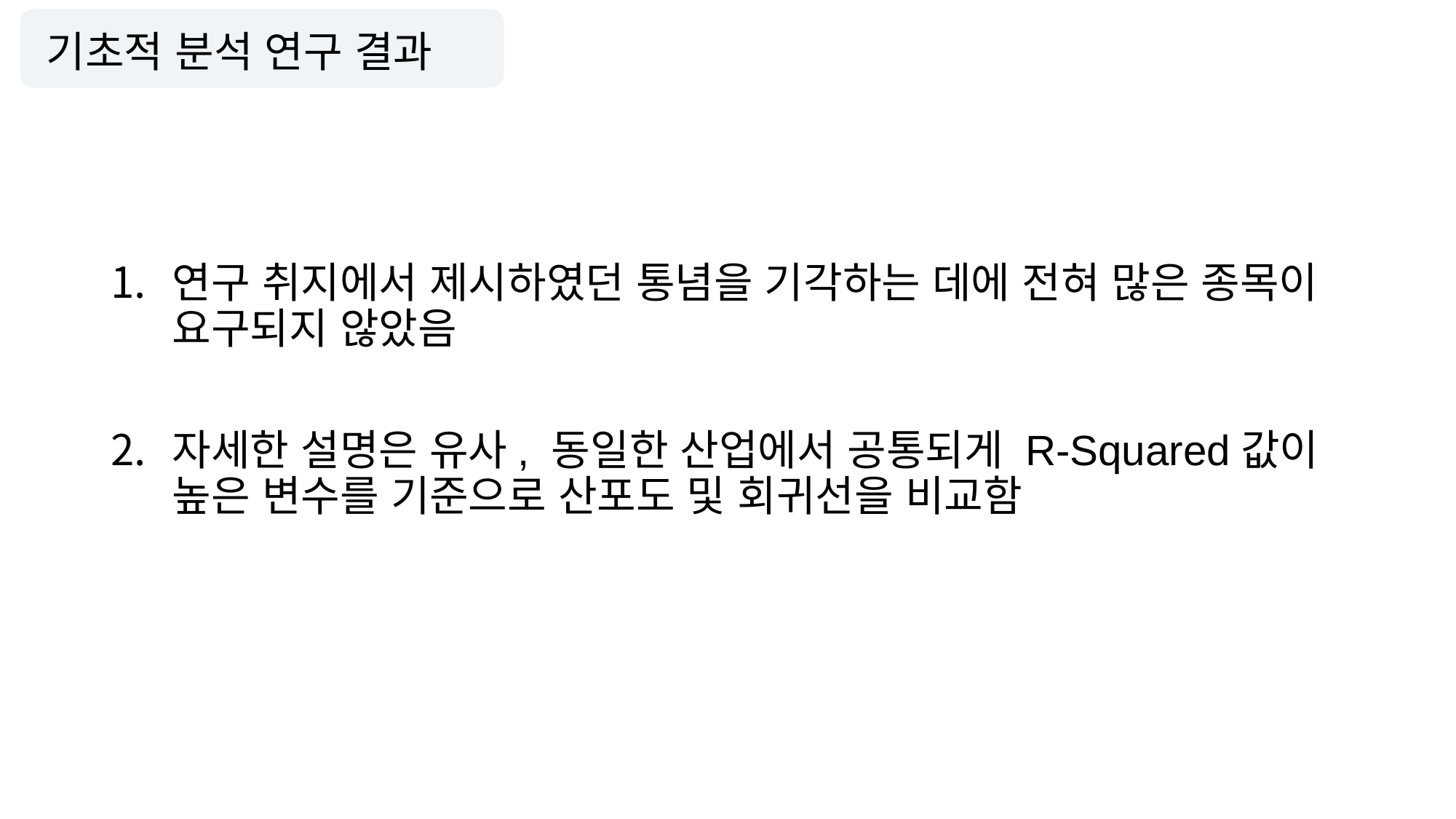

# 기초적 분석 연구 결과
연구 취지에서 제시하였던 통념을 기각하는 데에 전혀 많은 종목이 요구되지 않았음

자세한 설명은 유사, 동일한 산업에서 공통되게 R-Squared값이 높은 변수를 기준으로 산포도 및 회귀선을 비교함